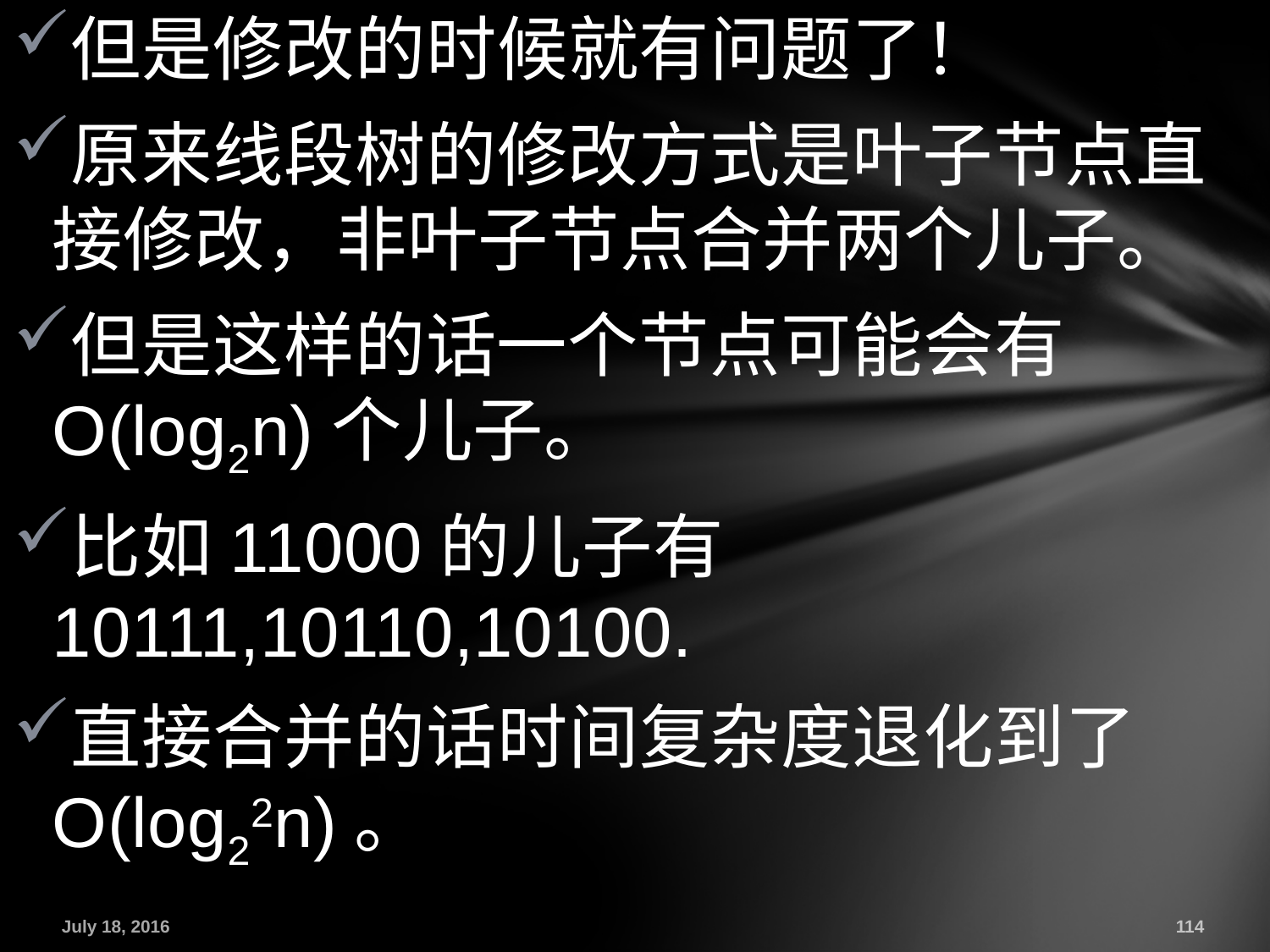

但是修改的时候就有问题了！
原来线段树的修改方式是叶子节点直接修改，非叶子节点合并两个儿子。
但是这样的话一个节点可能会有O(log2n)个儿子。
比如11000的儿子有10111,10110,10100.
直接合并的话时间复杂度退化到了O(log22n)。
July 18, 2016

114